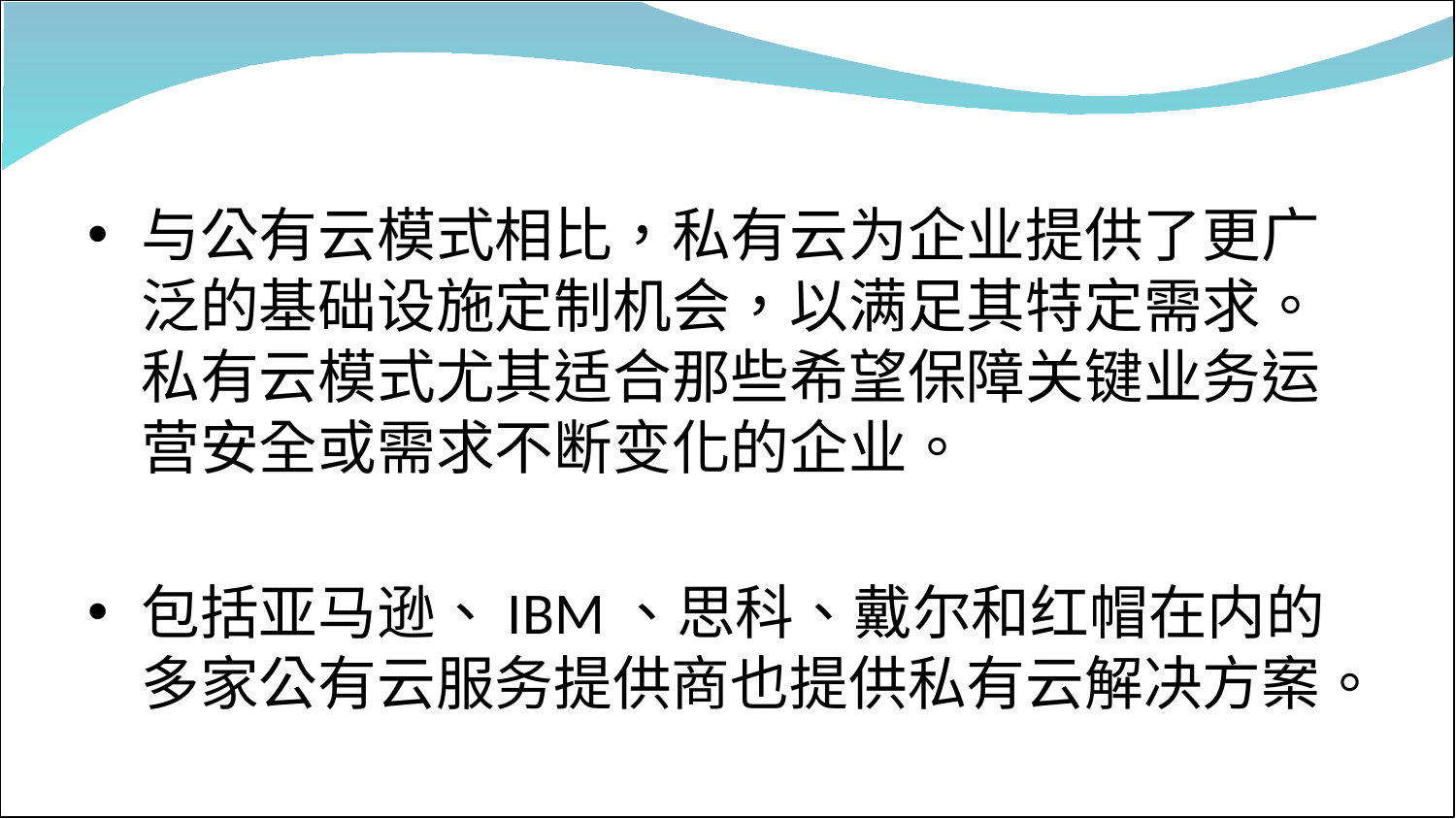

#
与公有云模式相比，私有云为企业提供了更广泛的基础设施定制机会，以满足其特定需求。私有云模式尤其适合那些希望保障关键业务运营安全或需求不断变化的企业。

包括亚马逊、IBM、思科、戴尔和红帽在内的多家公有云服务提供商也提供私有云解决方案。